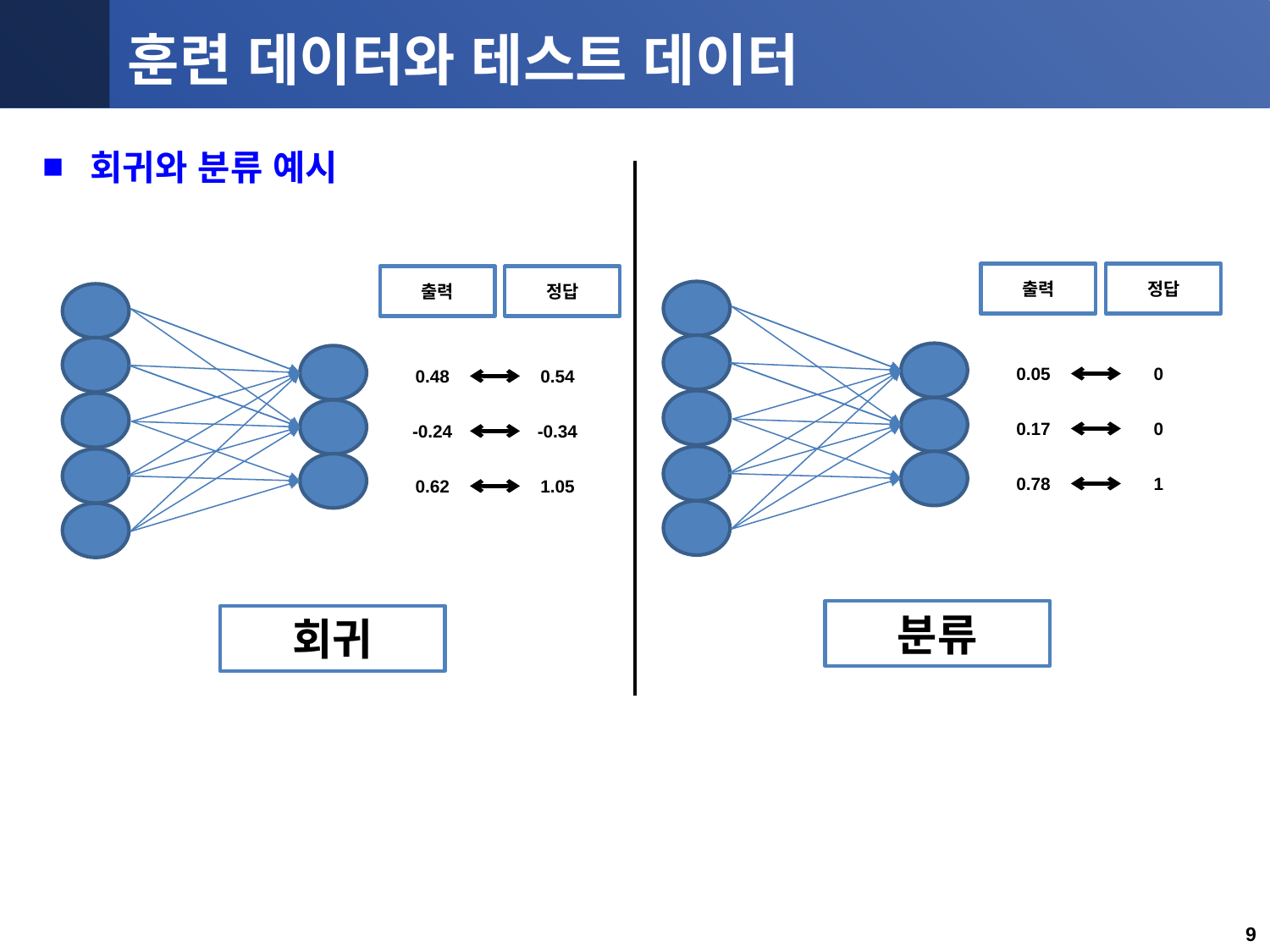

# 훈련 데이터와 테스트 데이터
회귀와 분류 예시
출력
정답
출력
정답

0.05
0
0.48
0.54

0.17
0
-0.24
-0.34

0.78
1
0.62
1.05

분류
회귀
9